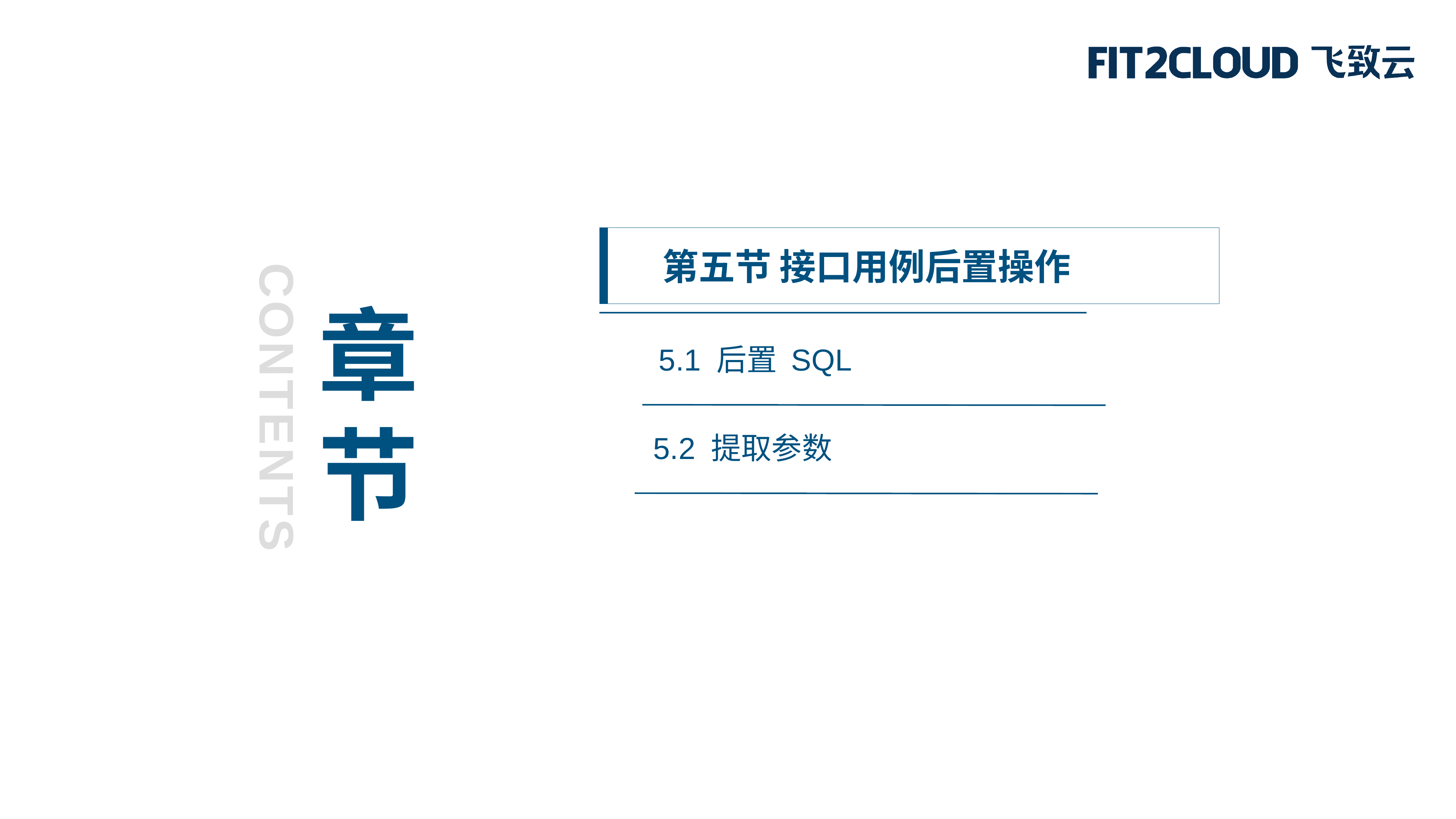

第五节 接口用例后置操作

章
节

5.1 后置 SQL
CONTENTS

5.2 提取参数